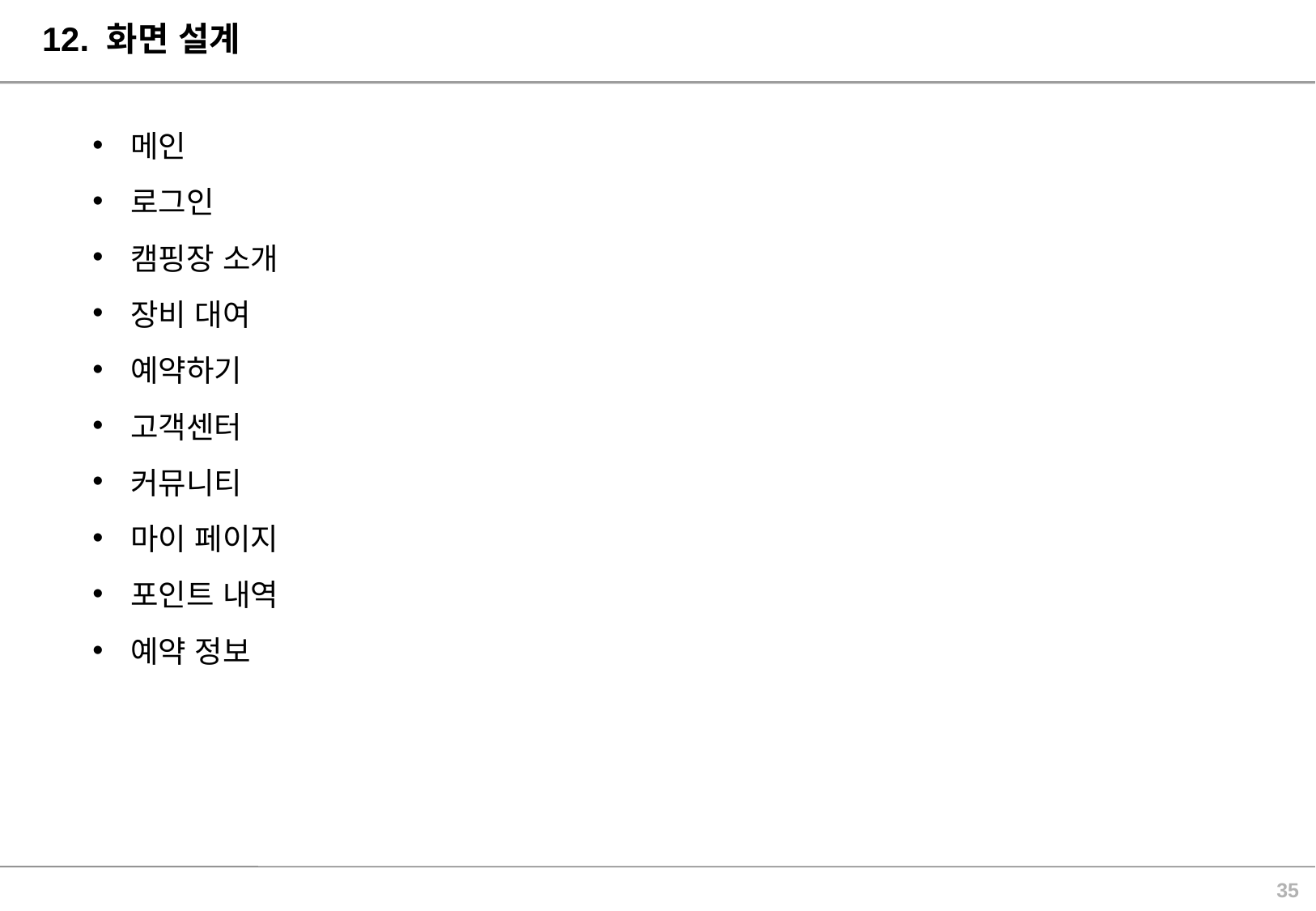

# 12. 화면 설계
| 메인 |  |  |
| --- | --- | --- |
| 로그인 |  |  |
| 캠핑장 소개 |  |  |
| 장비 대여 |  |  |
| 예약하기 |  |  |
| 고객센터 |  |  |
| 커뮤니티 |  |  |
| 마이 페이지 |  |  |
| 포인트 내역 |  |  |
| 예약 정보 |  |  |
35